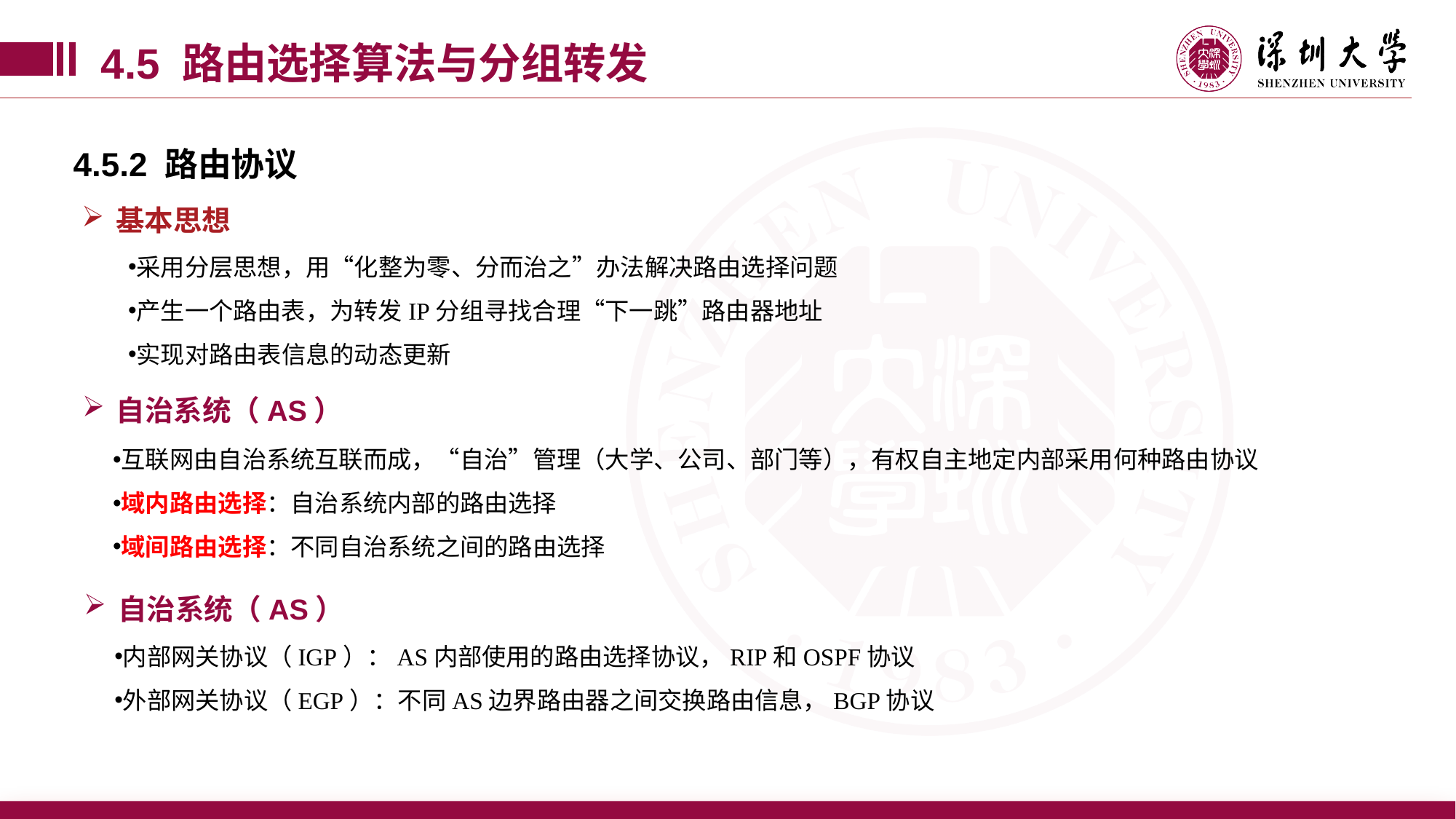

4.5 路由选择算法与分组转发

4.5.2 路由协议
基本思想
采用分层思想，用“化整为零、分而治之”办法解决路由选择问题
产生一个路由表，为转发IP分组寻找合理“下一跳”路由器地址
实现对路由表信息的动态更新
自治系统（AS）
互联网由自治系统互联而成，“自治”管理（大学、公司、部门等），有权自主地定内部采用何种路由协议
域内路由选择：自治系统内部的路由选择
域间路由选择：不同自治系统之间的路由选择
自治系统（AS）
内部网关协议（IGP）：AS内部使用的路由选择协议，RIP和OSPF协议
外部网关协议（EGP）：不同AS边界路由器之间交换路由信息，BGP协议